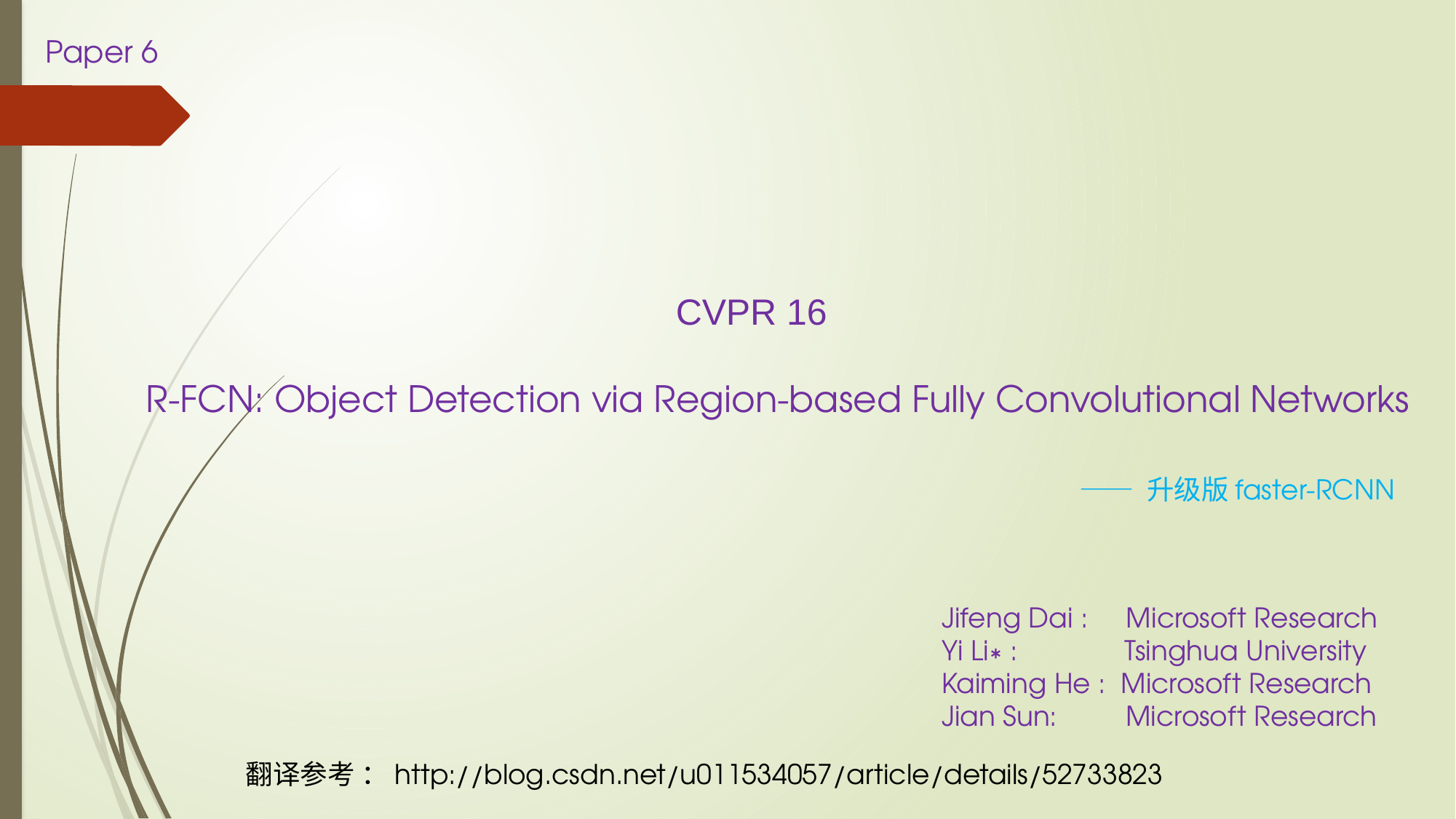

Paper 6
                                                    CVPR 16

R-FCN: Object Detection via Region-based Fully Convolutional Networks
—— 升级版faster-RCNN
Jifeng Dai :     Microsoft Research
Yi Li∗ :              Tsinghua University
Kaiming He :  Microsoft Research
Jian Sun:         Microsoft Research
翻译参考 ：http://blog.csdn.net/u011534057/article/details/52733823